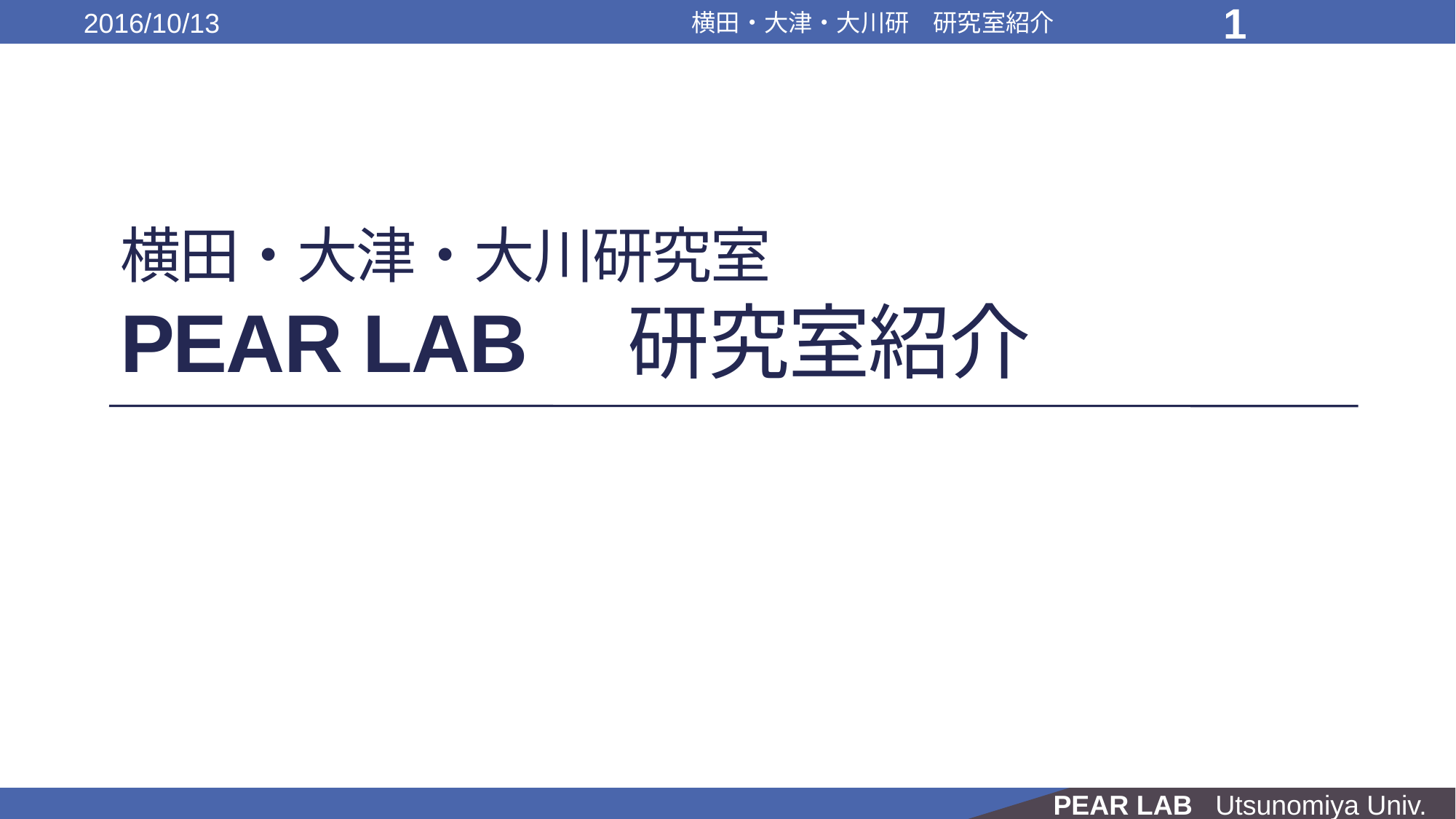

2016/10/13
横田・大津・大川研　研究室紹介
1
# 横田・大津・大川研究室 PEAR LAB　研究室紹介